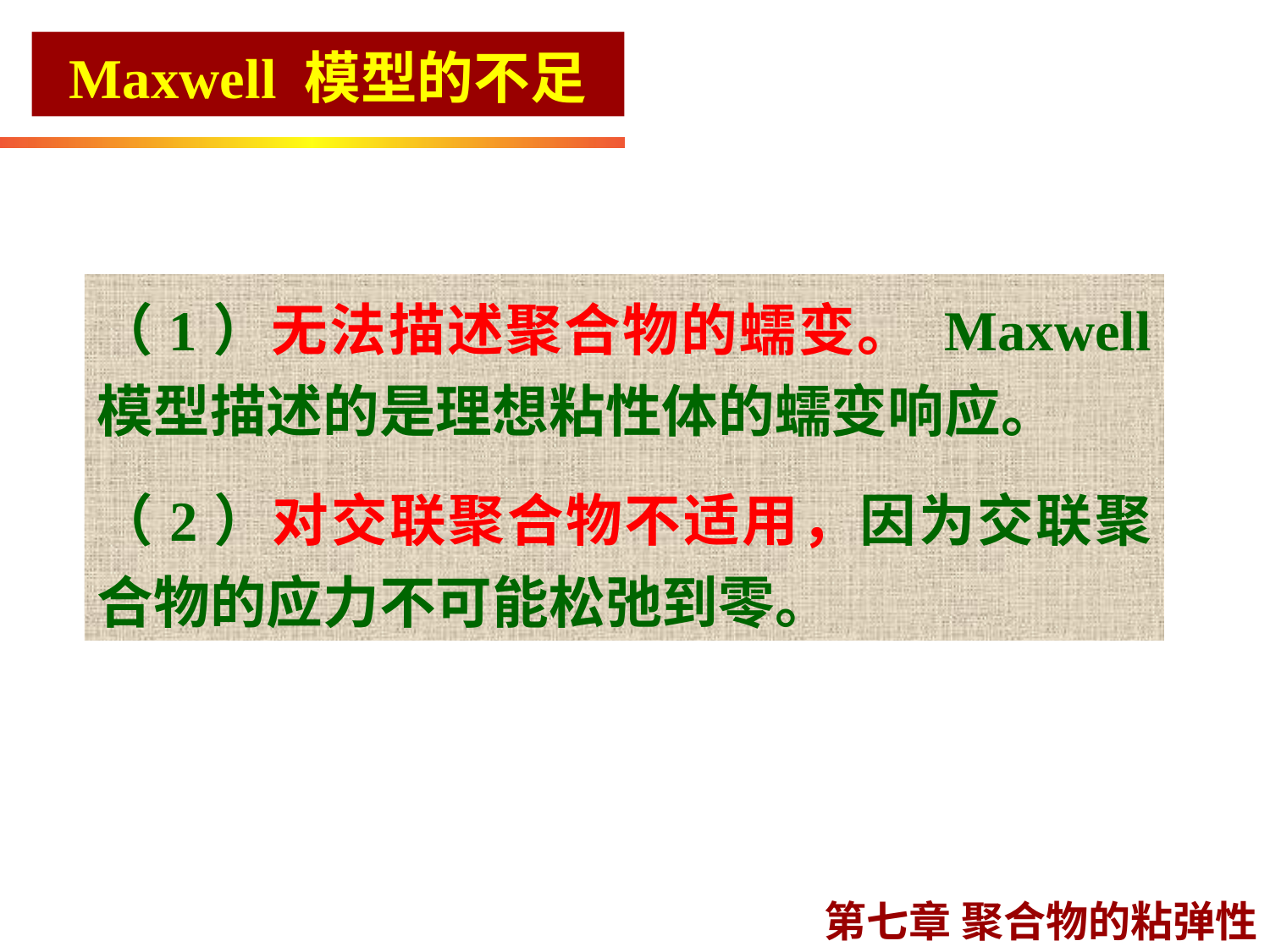

Maxwell 模型的不足
（1）无法描述聚合物的蠕变。 Maxwell 模型描述的是理想粘性体的蠕变响应。
（2）对交联聚合物不适用，因为交联聚合物的应力不可能松弛到零。